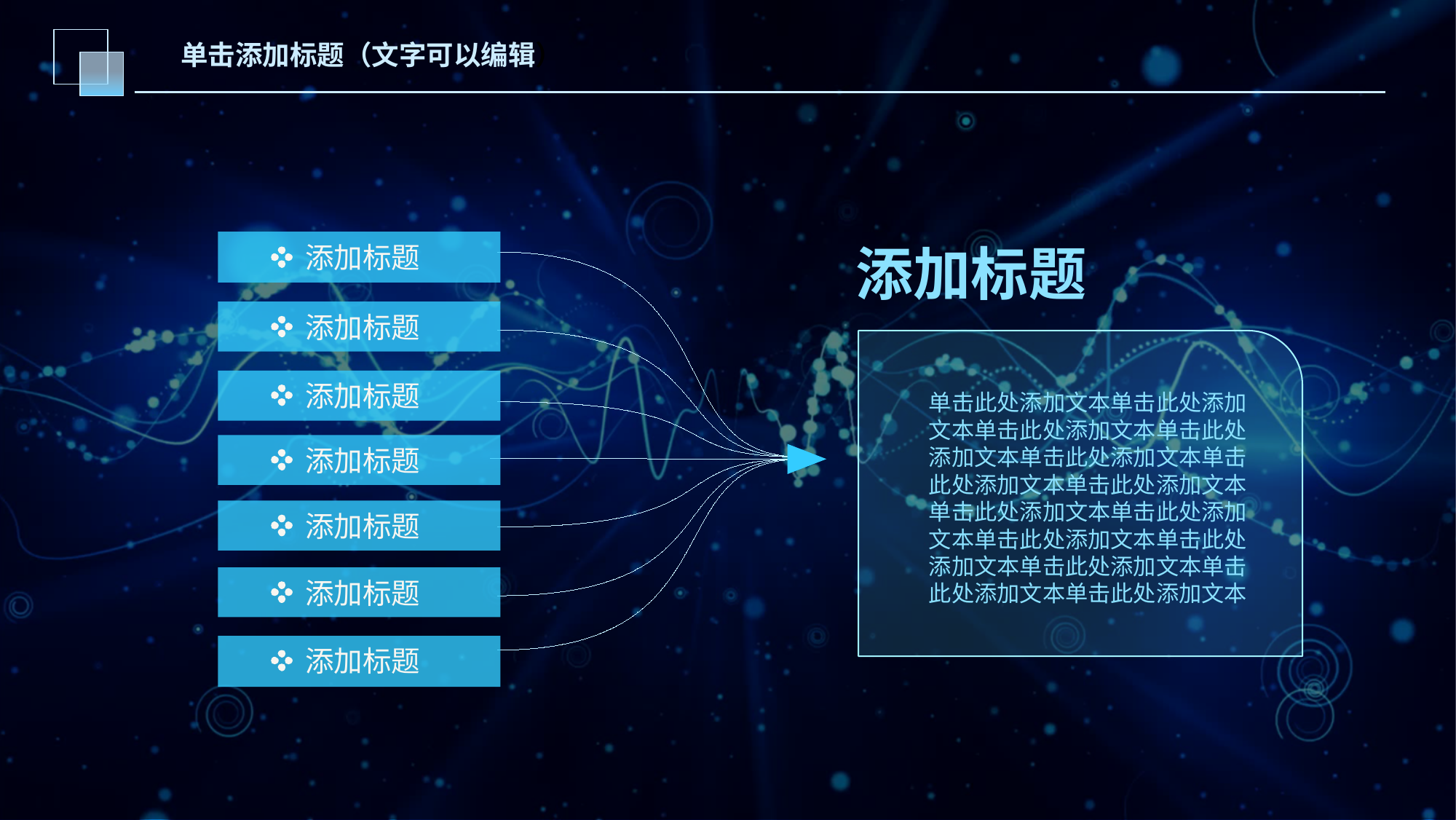

单击添加标题（文字可以编辑）

添加标题

添加标题

添加标题

添加标题

单击此处添加文本单击此处添加文本单击此处添加文本单击此处添加文本单击此处添加文本单击此处添加文本单击此处添加文本单击此处添加文本单击此处添加文本单击此处添加文本单击此处添加文本单击此处添加文本单击此处添加文本单击此处添加文本

添加标题

添加标题

添加标题

添加标题